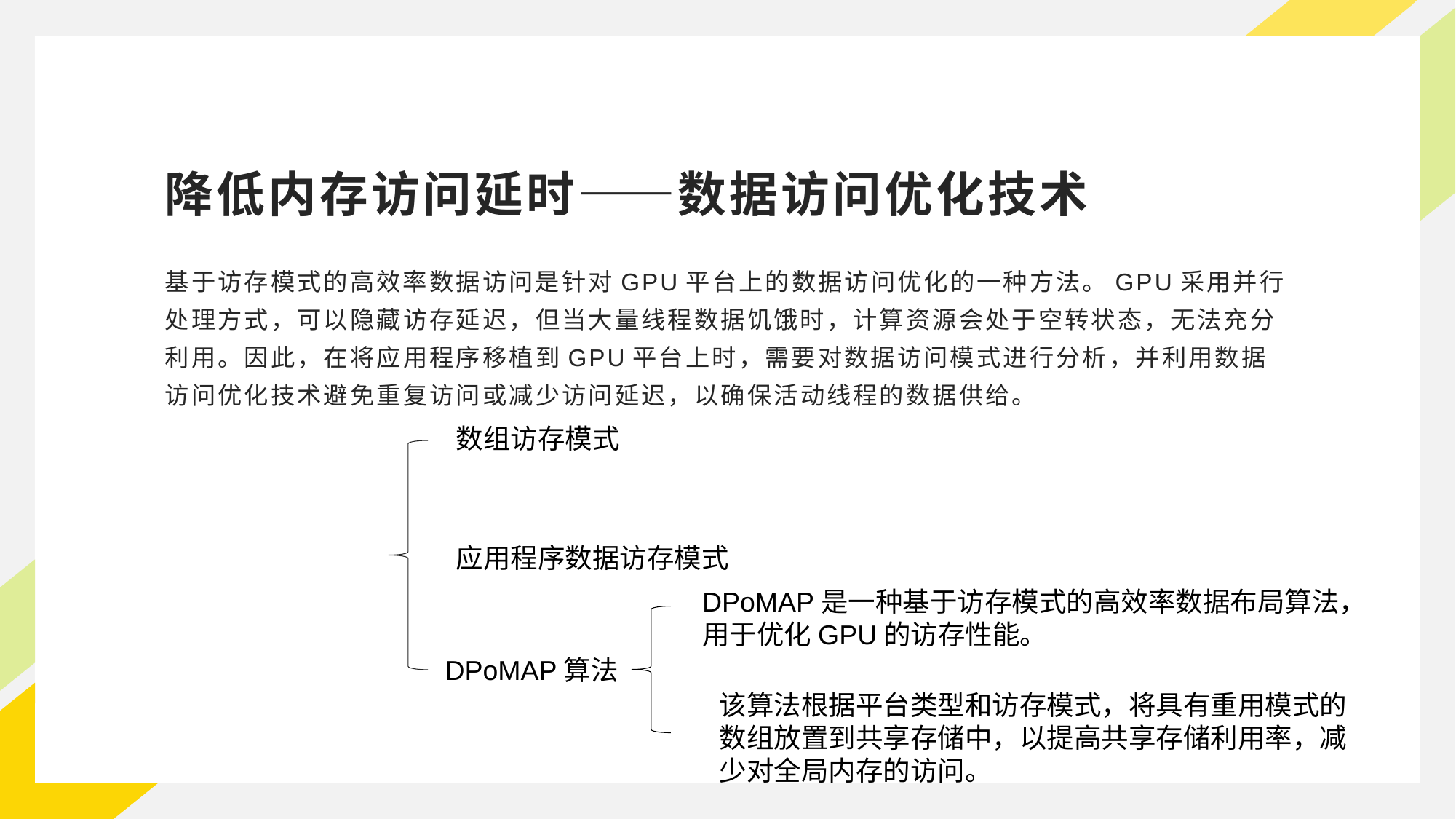

# 降低内存访问延时——数据访问优化技术
基于访存模式的高效率数据访问是针对GPU平台上的数据访问优化的一种方法。GPU采用并行处理方式，可以隐藏访存延迟，但当大量线程数据饥饿时，计算资源会处于空转状态，无法充分利用。因此，在将应用程序移植到GPU平台上时，需要对数据访问模式进行分析，并利用数据访问优化技术避免重复访问或减少访问延迟，以确保活动线程的数据供给。
数组访存模式

应用程序数据访存模式
DPoMAP是一种基于访存模式的高效率数据布局算法，用于优化GPU的访存性能。

DPoMAP算法
该算法根据平台类型和访存模式，将具有重用模式的数组放置到共享存储中，以提高共享存储利用率，减少对全局内存的访问。